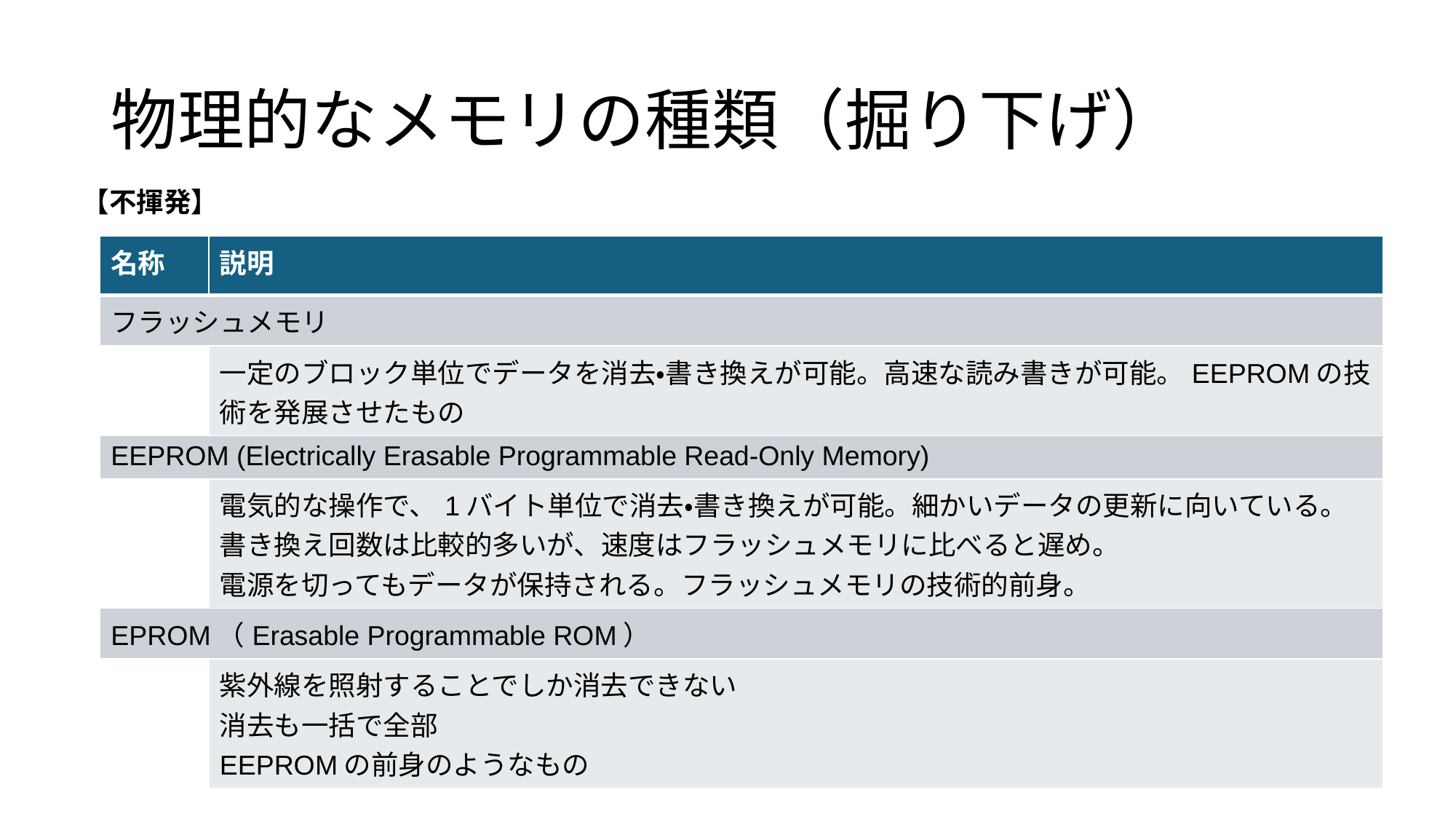

# 物理的なメモリの種類（掘り下げ）
【不揮発】
| 名称 | 説明 |
| --- | --- |
| フラッシュメモリ |  |
|  | 一定のブロック単位でデータを消去・書き換えが可能。高速な読み書きが可能。EEPROMの技術を発展させたもの |
| EEPROM (Electrically Erasable Programmable Read-Only Memory) |  |
|  | 電気的な操作で、1バイト単位で消去・書き換えが可能。細かいデータの更新に向いている。 書き換え回数は比較的多いが、速度はフラッシュメモリに比べると遅め。 電源を切ってもデータが保持される。フラッシュメモリの技術的前身。 |
| EPROM（Erasable Programmable ROM） |  |
|  | 紫外線を照射することでしか消去できない 消去も一括で全部 EEPROMの前身のようなもの |